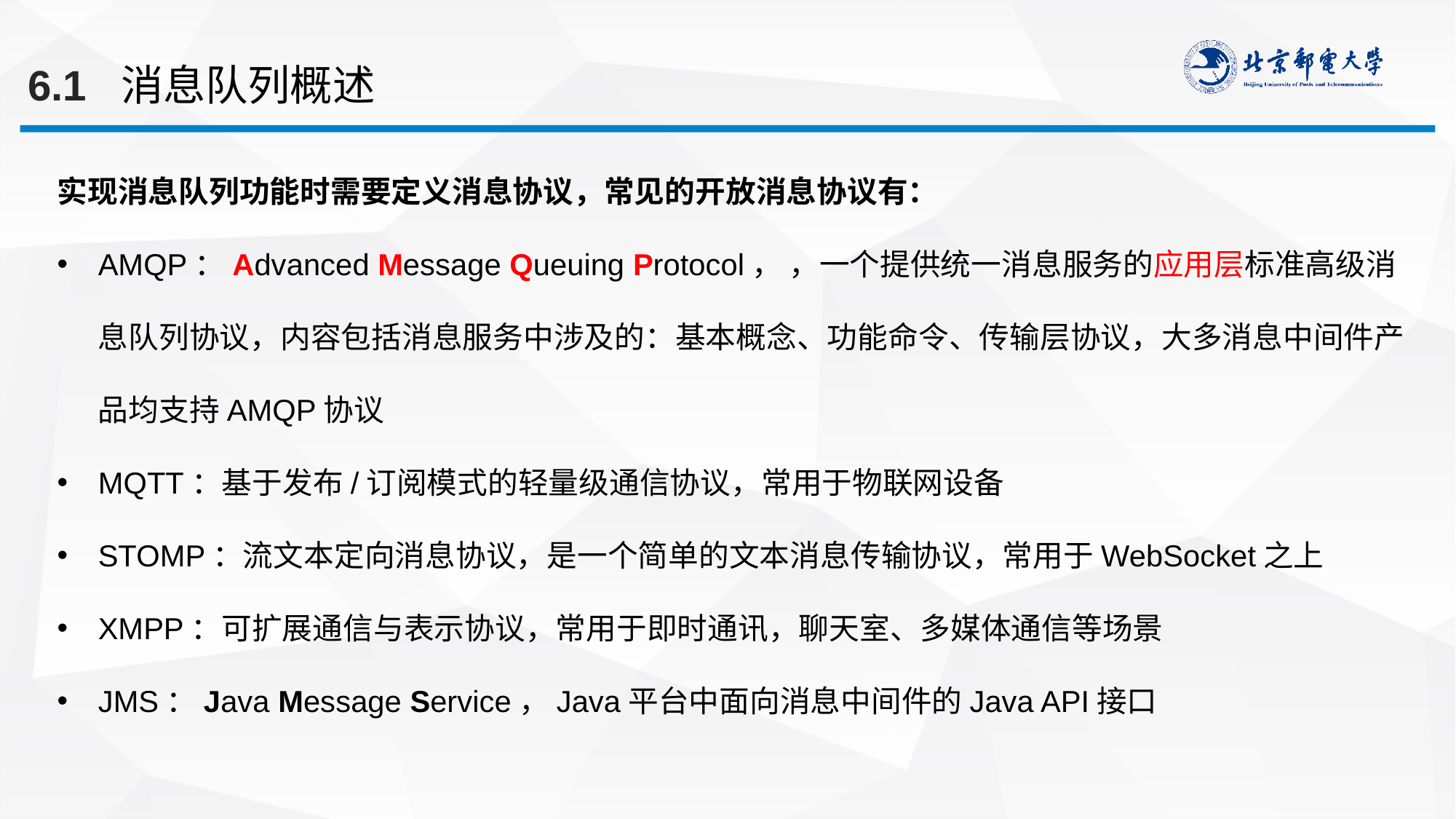

6.1  消息队列概述

实现消息队列功能时需要定义消息协议，常见的开放消息协议有：
AMQP：Advanced Message Queuing Protocol， ，一个提供统一消息服务的应用层标准高级消息队列协议，内容包括消息服务中涉及的：基本概念、功能命令、传输层协议，大多消息中间件产品均支持AMQP协议
MQTT：基于发布/订阅模式的轻量级通信协议，常用于物联网设备
STOMP：流文本定向消息协议，是一个简单的文本消息传输协议，常用于WebSocket之上
XMPP：可扩展通信与表示协议，常用于即时通讯，聊天室、多媒体通信等场景
JMS：Java Message Service，Java平台中面向消息中间件的Java API接口